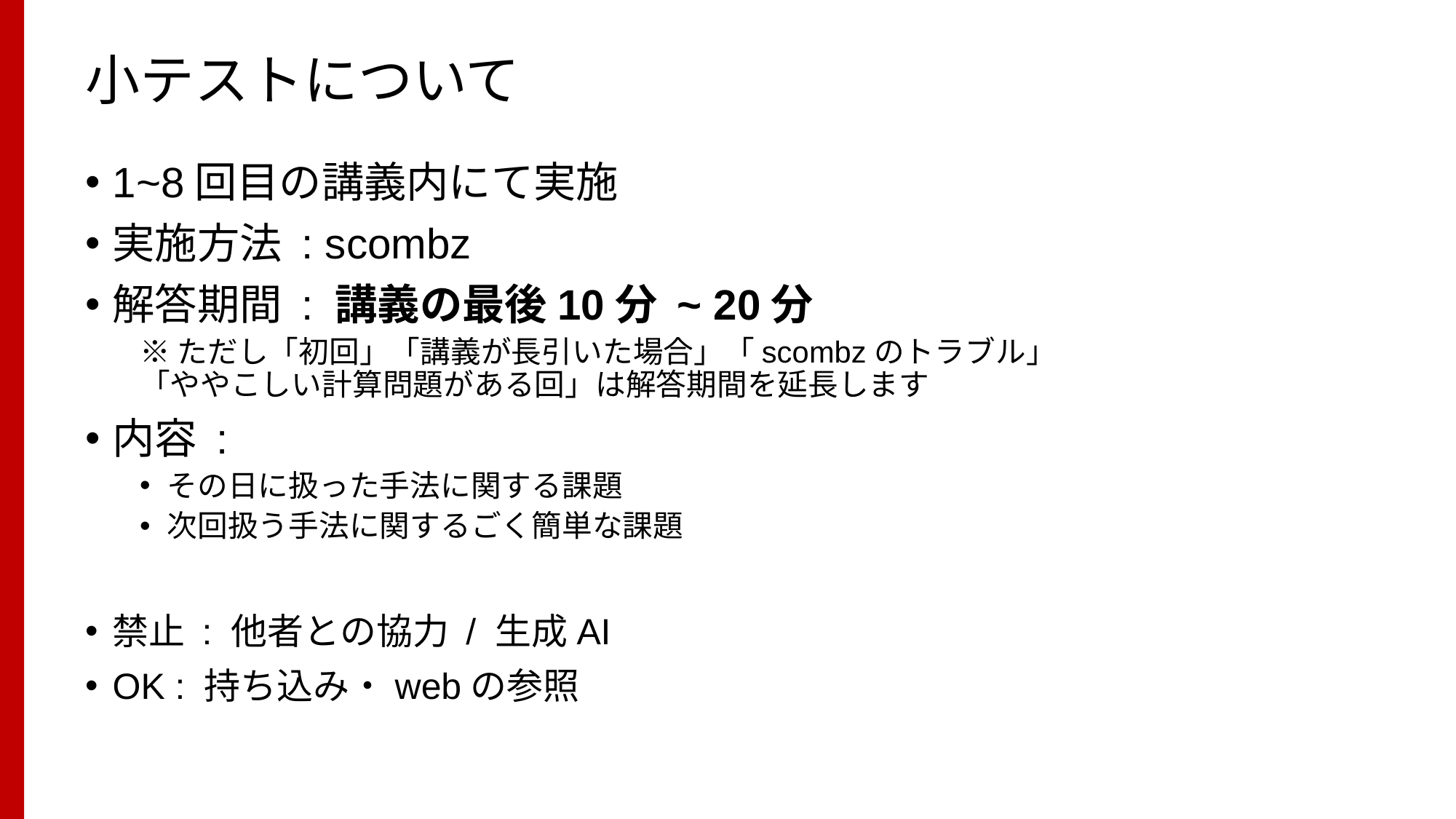

# 小テストについて
1~8回目の講義内にて実施
実施方法 : scombz
解答期間 : 講義の最後10分 ~ 20分
※ただし「初回」「講義が長引いた場合」「scombzのトラブル」「ややこしい計算問題がある回」は解答期間を延長します
内容 :
その日に扱った手法に関する課題
次回扱う手法に関するごく簡単な課題

禁止 : 他者との協力 / 生成AI
OK : 持ち込み・webの参照